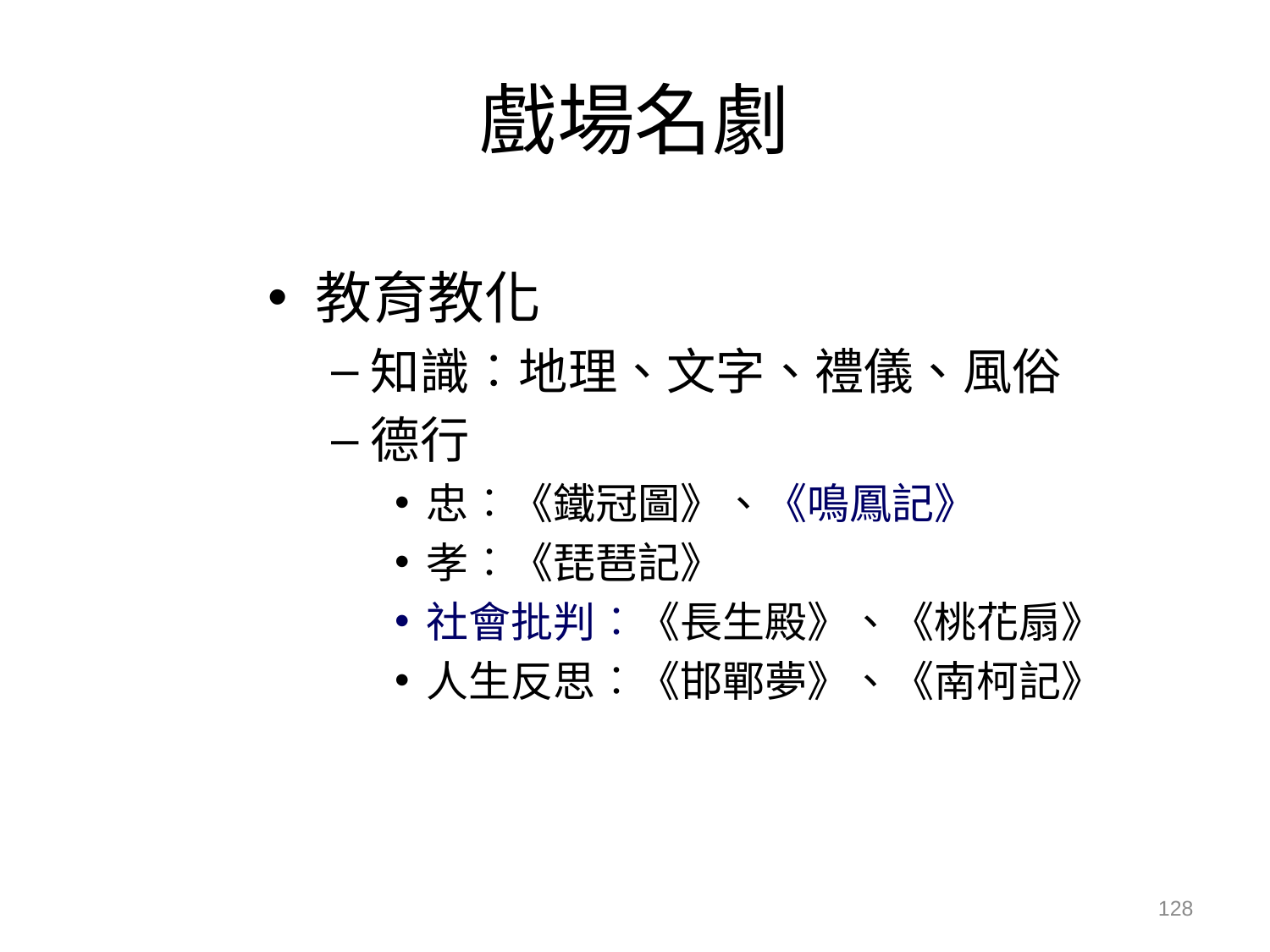

# 戲場名劇
教育教化
知識︰地理、文字、禮儀、風俗
德行
忠︰《鐵冠圖》、《鳴鳳記》
孝︰《琵琶記》
社會批判︰《長生殿》、《桃花扇》
人生反思︰《邯鄲夢》、《南柯記》
128